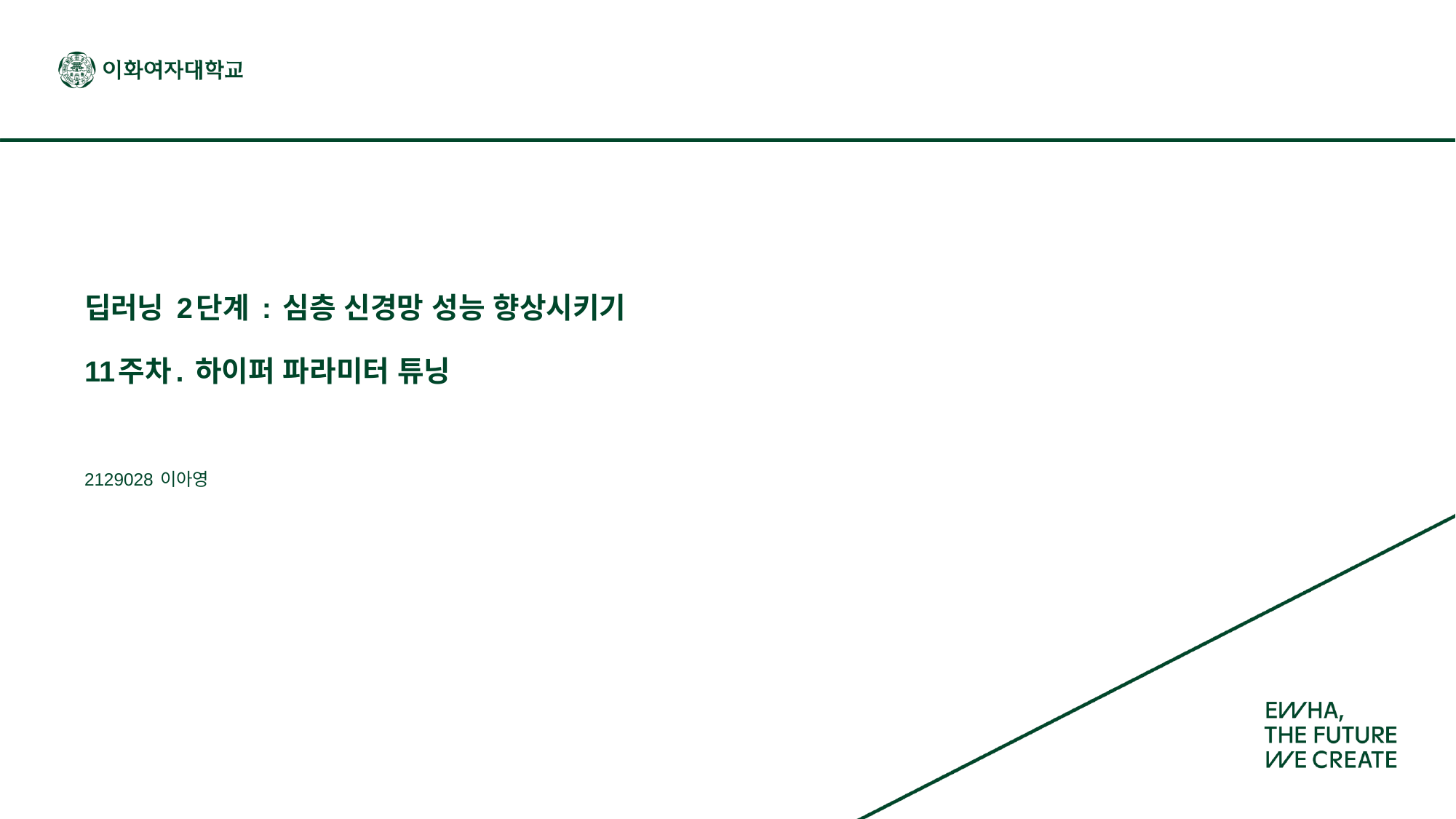

# 딥러닝 2단계 : 심층 신경망 성능 향상시키기 11주차. 하이퍼 파라미터 튜닝 2129028 이아영